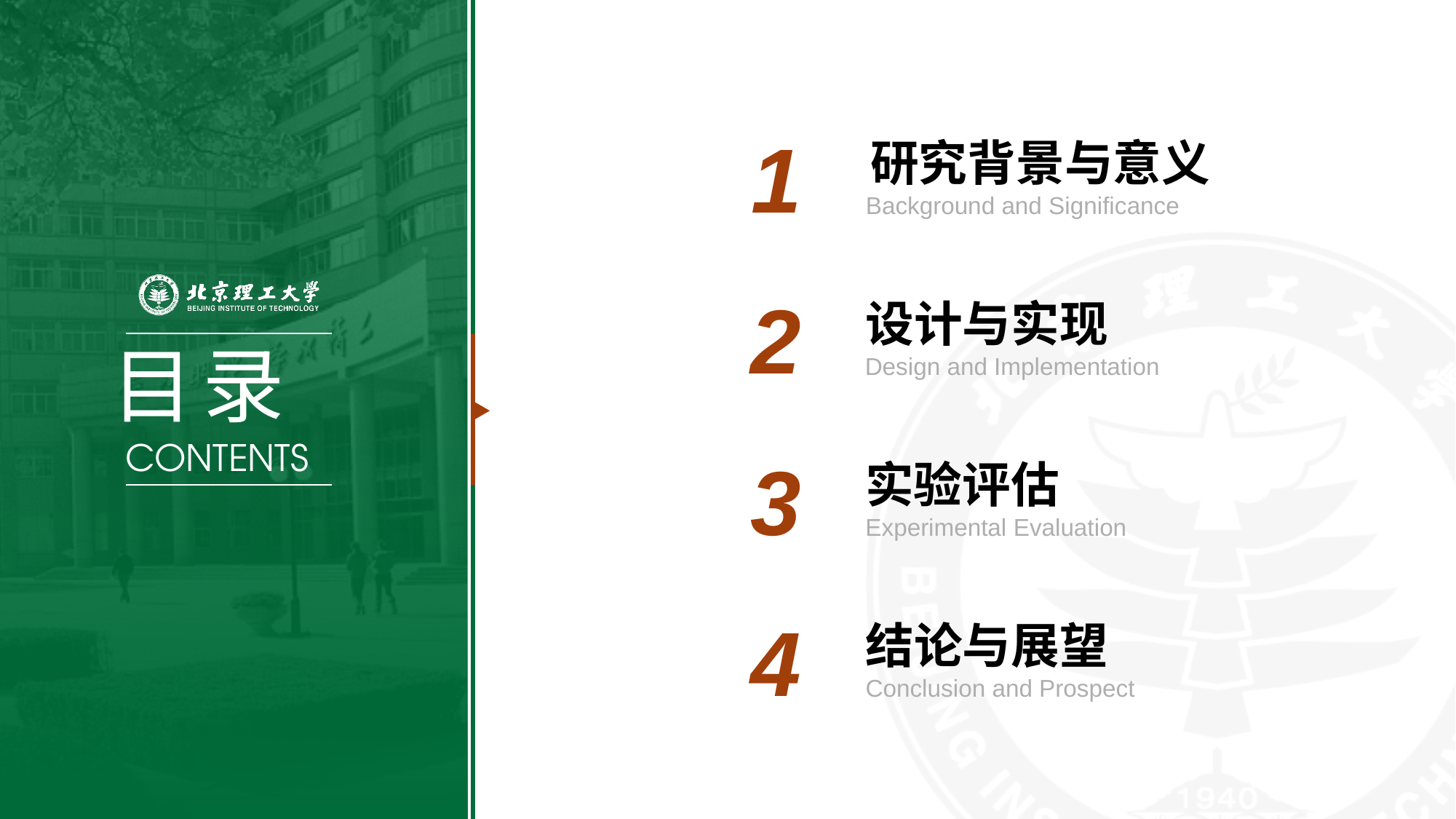

1
研究背景与意义
Background and Significance
2
设计与实现
Design and Implementation
3
实验评估
Experimental Evaluation
4
结论与展望
Conclusion and Prospect